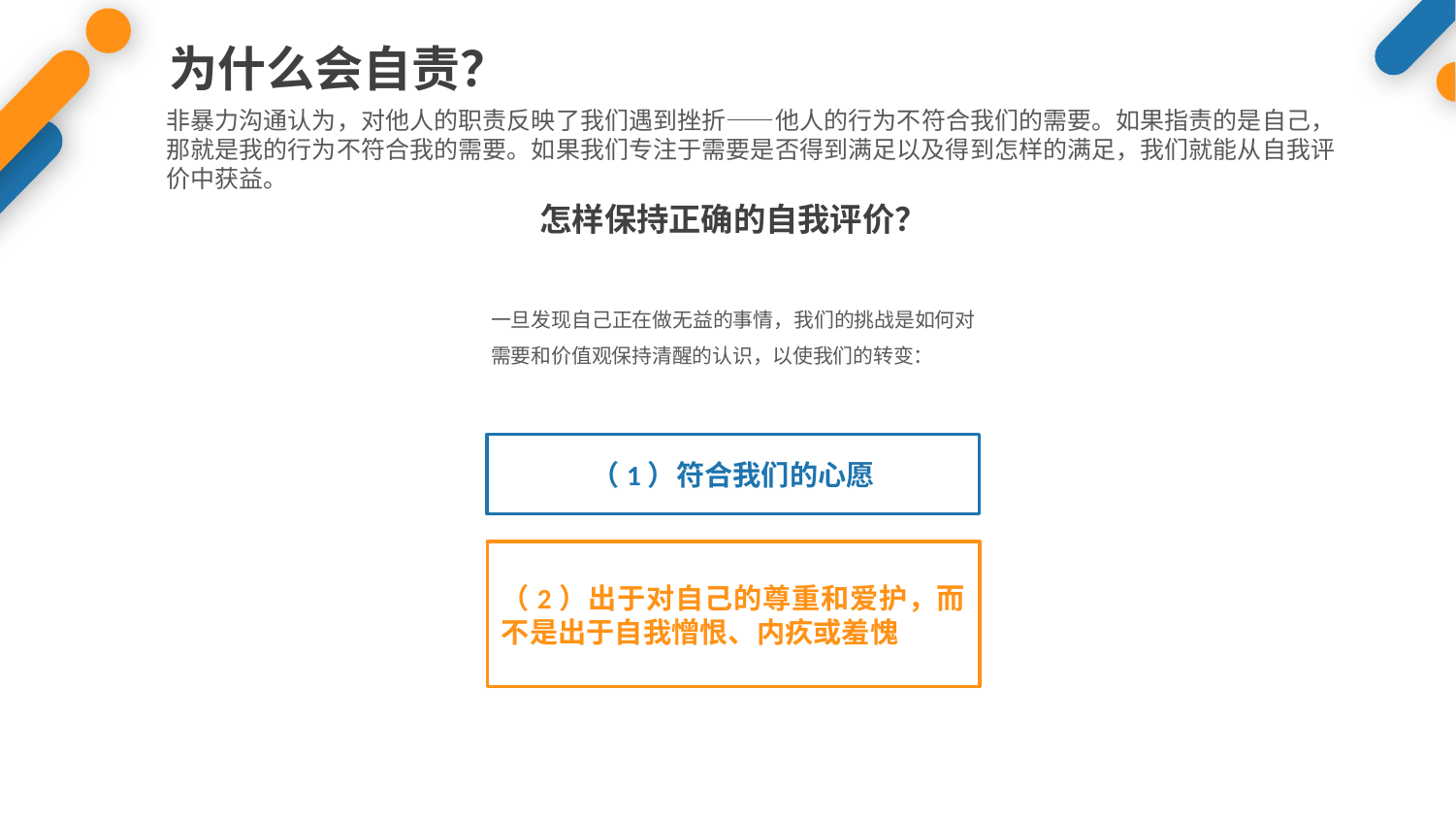

为什么会自责？
非暴力沟通认为，对他人的职责反映了我们遇到挫折——他人的行为不符合我们的需要。如果指责的是自己，那就是我的行为不符合我的需要。如果我们专注于需要是否得到满足以及得到怎样的满足，我们就能从自我评价中获益。
怎样保持正确的自我评价？
一旦发现自己正在做无益的事情，我们的挑战是如何对需要和价值观保持清醒的认识，以使我们的转变：
（1）符合我们的心愿
（2）出于对自己的尊重和爱护，而不是出于自我憎恨、内疚或羞愧